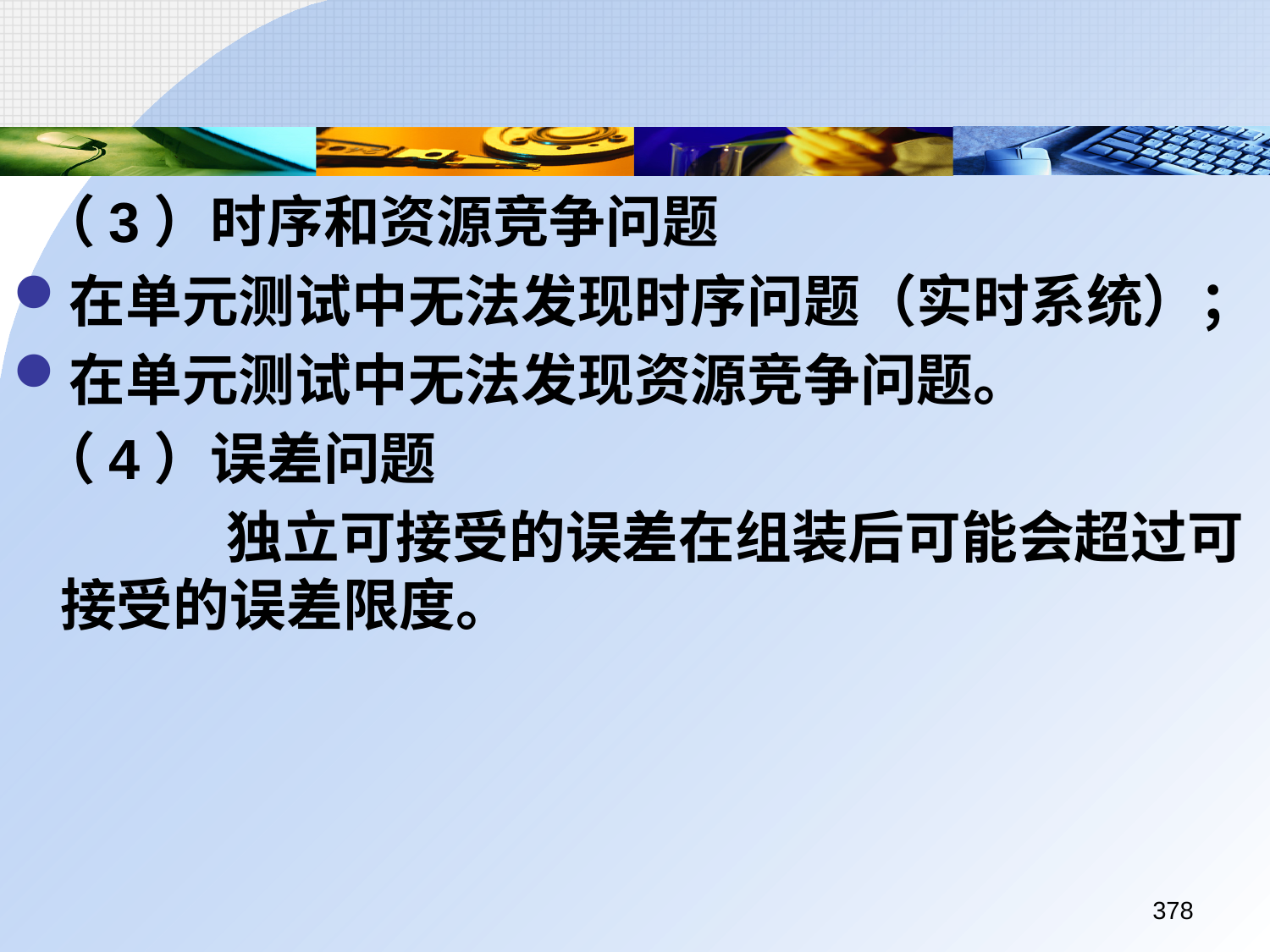

（3）时序和资源竞争问题
在单元测试中无法发现时序问题（实时系统）；
在单元测试中无法发现资源竞争问题。
 （4）误差问题
		  独立可接受的误差在组装后可能会超过可接受的误差限度。

378